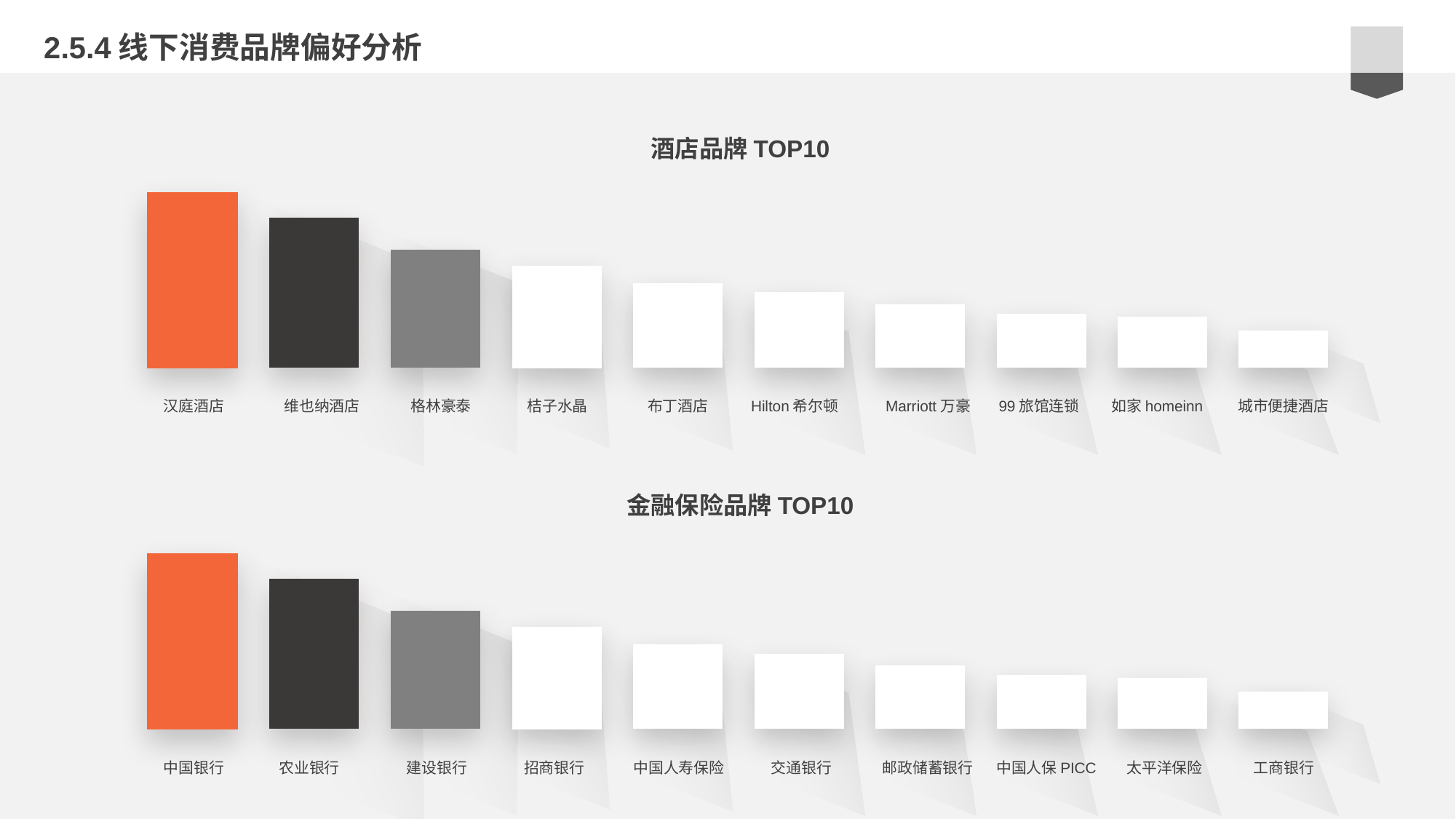

2.5.4线下消费品牌偏好分析
49
酒店品牌TOP10

汉庭酒店
维也纳酒店
格林豪泰
桔子水晶
布丁酒店
Hilton希尔顿
Marriott万豪
99旅馆连锁
如家homeinn
城市便捷酒店
金融保险品牌TOP10

中国银行
农业银行
建设银行
招商银行
中国人寿保险
交通银行
邮政储蓄银行
中国人保PICC
太平洋保险
工商银行